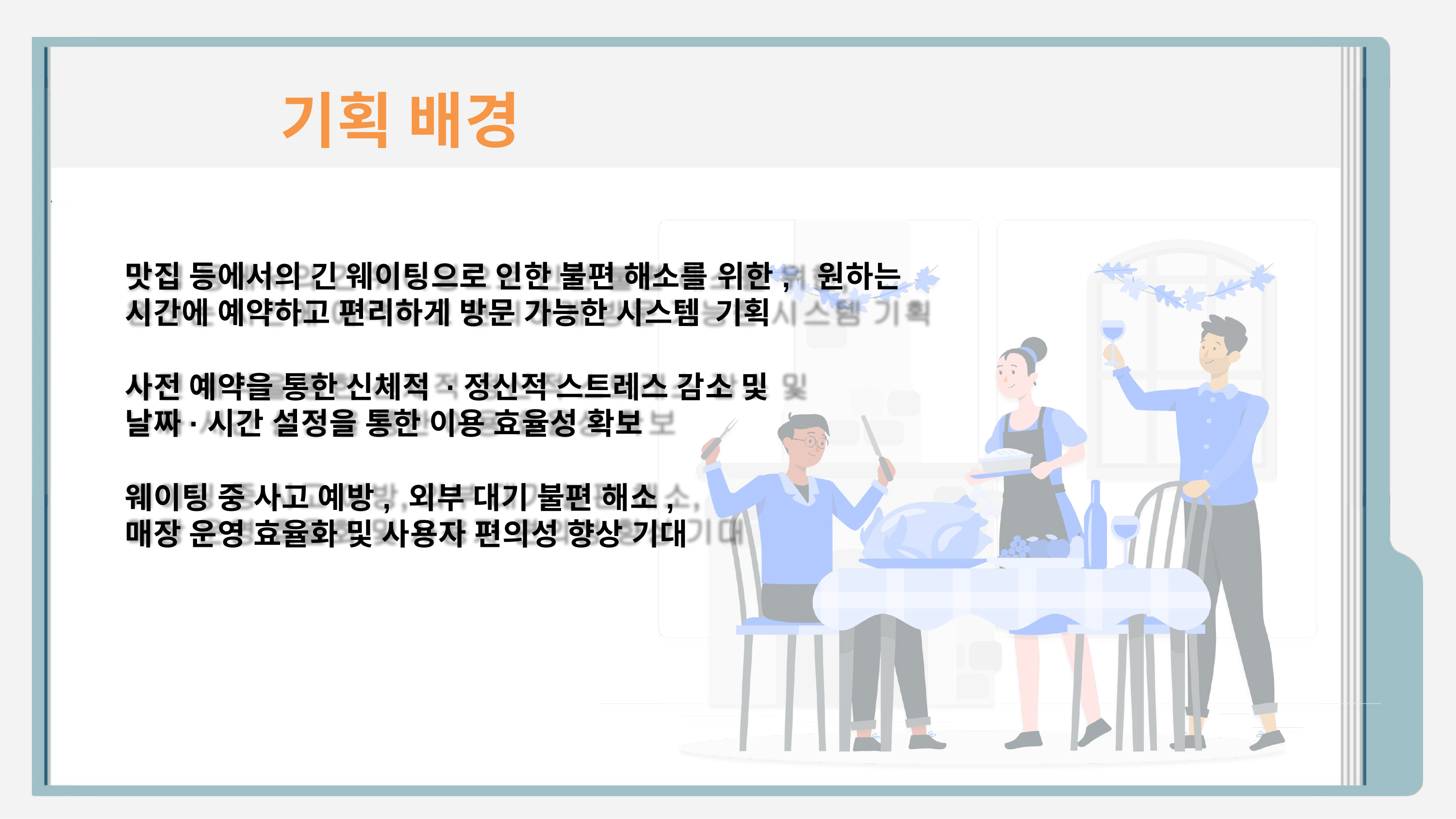

# 기획 배경

맛집 등에서의 긴 웨이팅으로 인한 불편 해소를 위한,  원하는 시간에 예약하고 편리하게 방문 가능한 시스템 기획

사전 예약을 통한 신체적 ·정신적 스트레스 감소 및  날짜·시간 설정을 통한 이용 효율성 확보

웨이팅 중 사고 예방, 외부 대기 불편 해소,  매장 운영 효율화 및 사용자 편의성 향상 기대